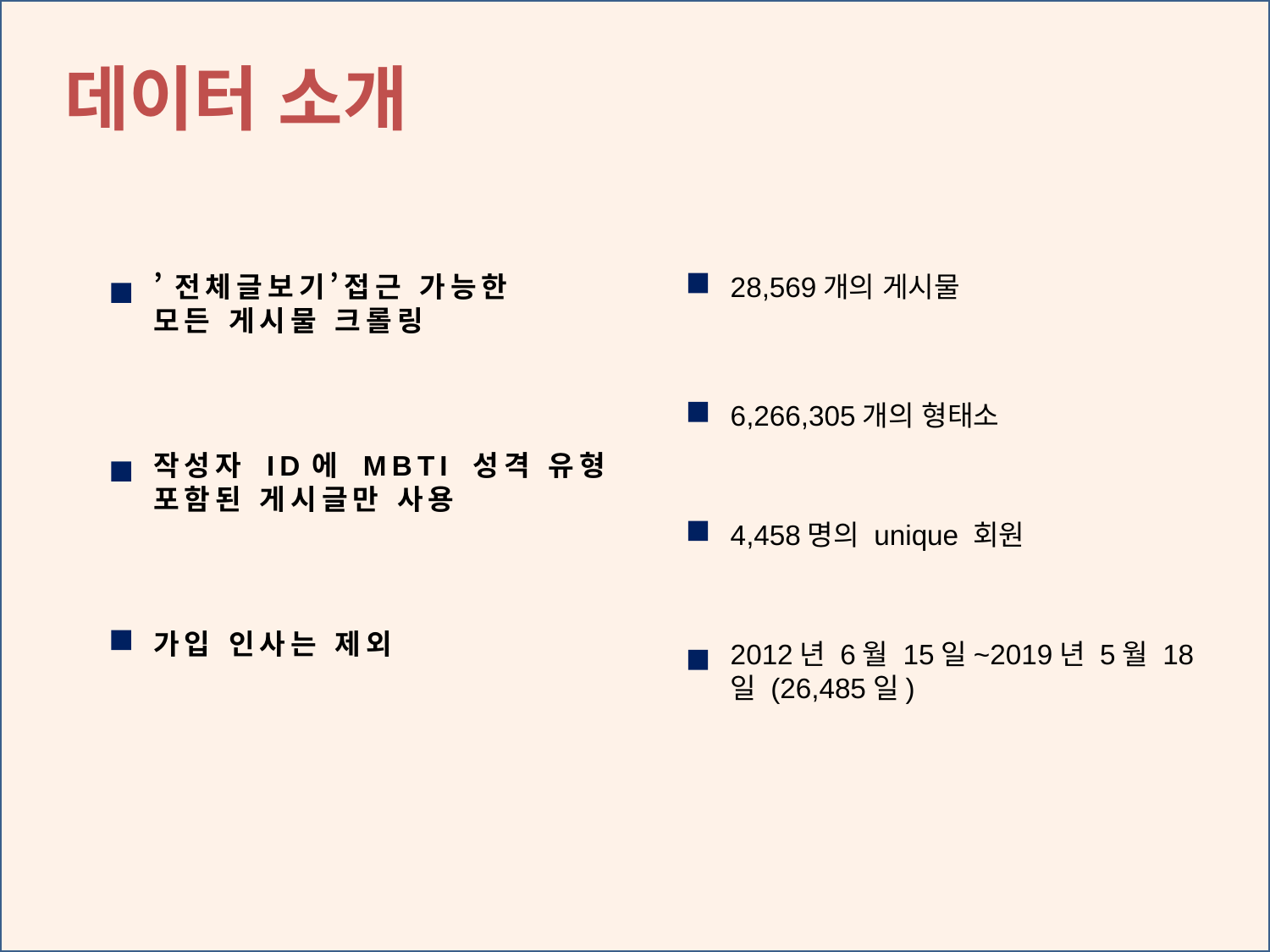

데이터 소개
’전체글보기’접근 가능한
모든 게시물 크롤링

28,569개의 게시물

6,266,305개의 형태소

작성자 ID에 MBTI 성격 유형 포함된 게시글만 사용

4,458명의 unique 회원

가입 인사는 제외

2012년 6월 15일~2019년 5월 18일 (26,485일)